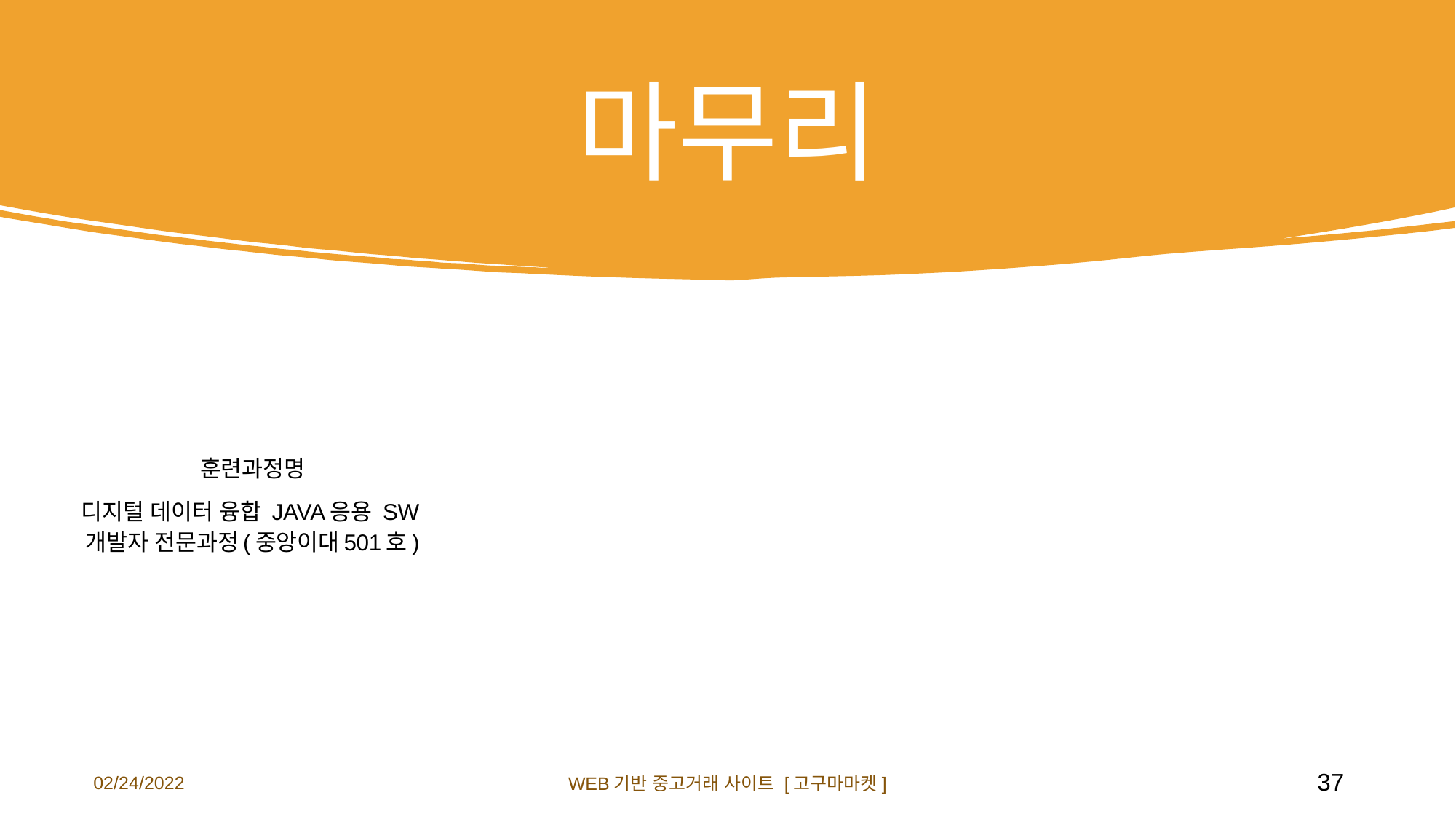

# 마무리
훈련과정명
디지털 데이터 융합 JAVA응용 SW개발자 전문과정(중앙이대501호)

37
02/24/2022
WEB기반 중고거래 사이트 [고구마마켓]